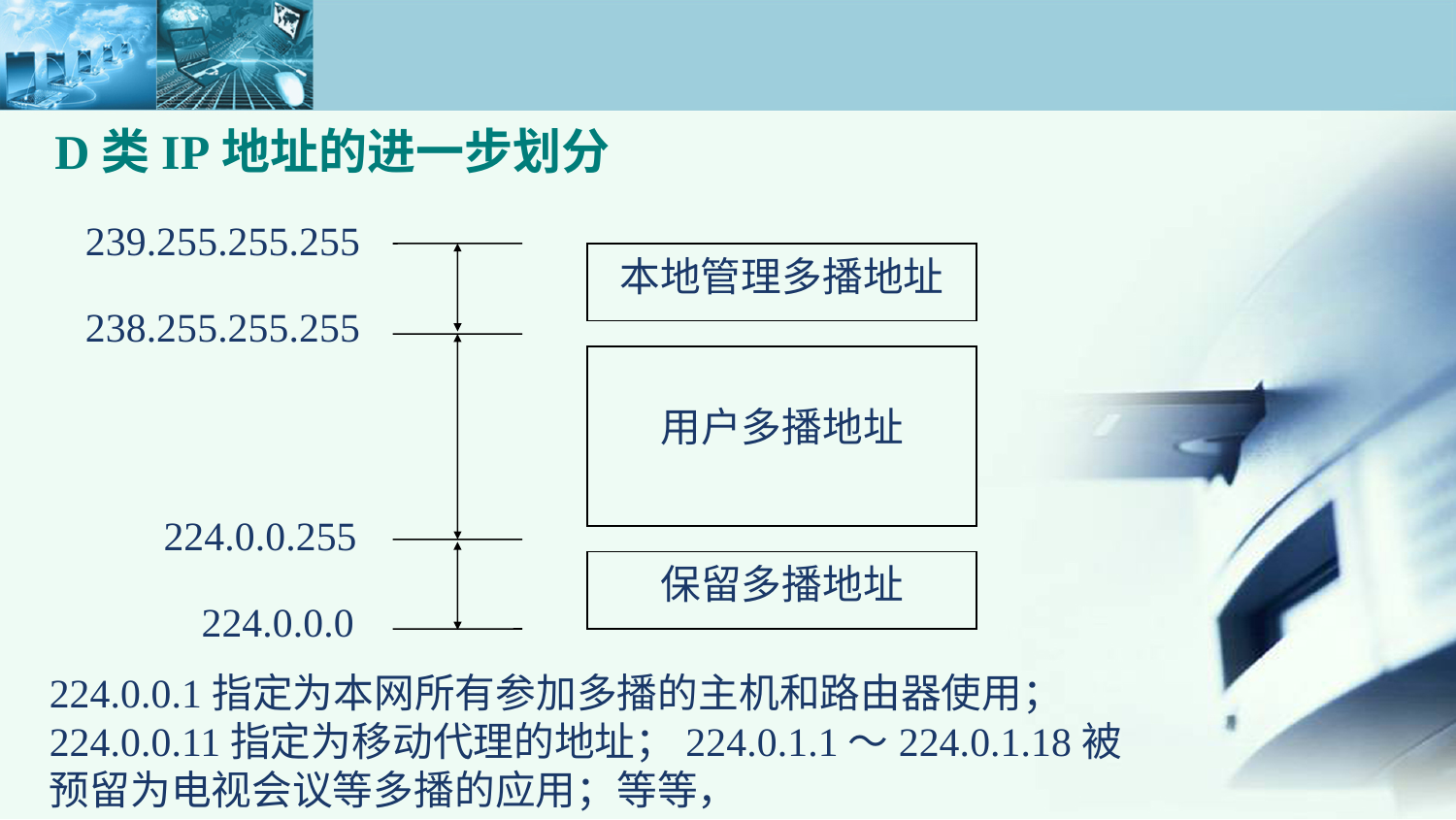

D类IP地址的进一步划分
239.255.255.255

本地管理多播地址
238.255.255.255

用户多播地址
224.0.0.255

保留多播地址
224.0.0.0

224.0.0.1指定为本网所有参加多播的主机和路由器使用；224.0.0.11指定为移动代理的地址；224.0.1.1～224.0.1.18被预留为电视会议等多播的应用；等等，